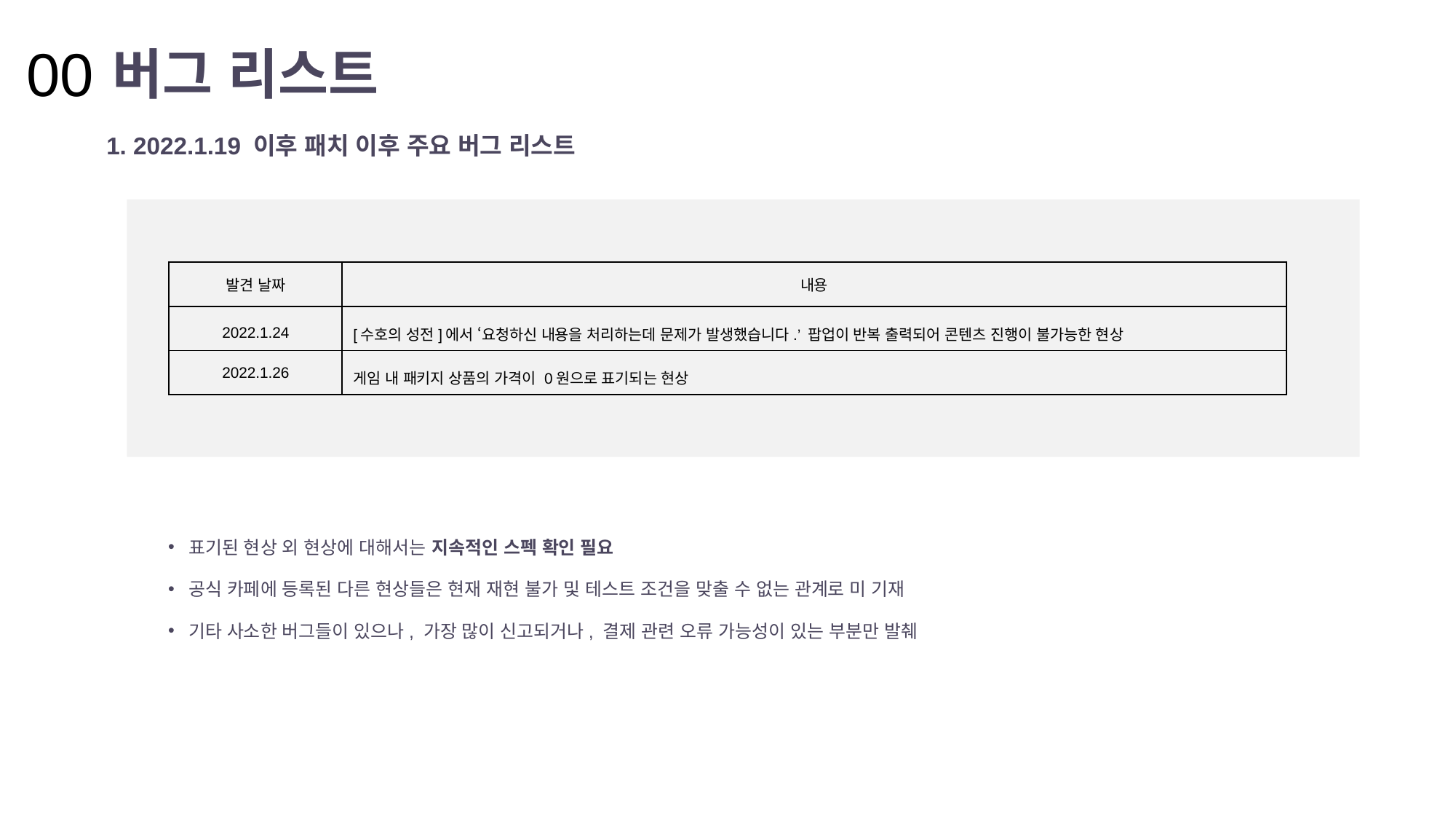

00
버그 리스트
1. 2022.1.19 이후 패치 이후 주요 버그 리스트

| 발견 날짜 | 내용 |
| --- | --- |
| 2022.1.24 | [수호의 성전]에서 ‘요청하신 내용을 처리하는데 문제가 발생했습니다.’ 팝업이 반복 출력되어 콘텐츠 진행이 불가능한 현상 |
| 2022.1.26 | 게임 내 패키지 상품의 가격이 0원으로 표기되는 현상 |
표기된 현상 외 현상에 대해서는 지속적인 스펙 확인 필요
공식 카페에 등록된 다른 현상들은 현재 재현 불가 및 테스트 조건을 맞출 수 없는 관계로 미 기재
기타 사소한 버그들이 있으나, 가장 많이 신고되거나, 결제 관련 오류 가능성이 있는 부분만 발췌